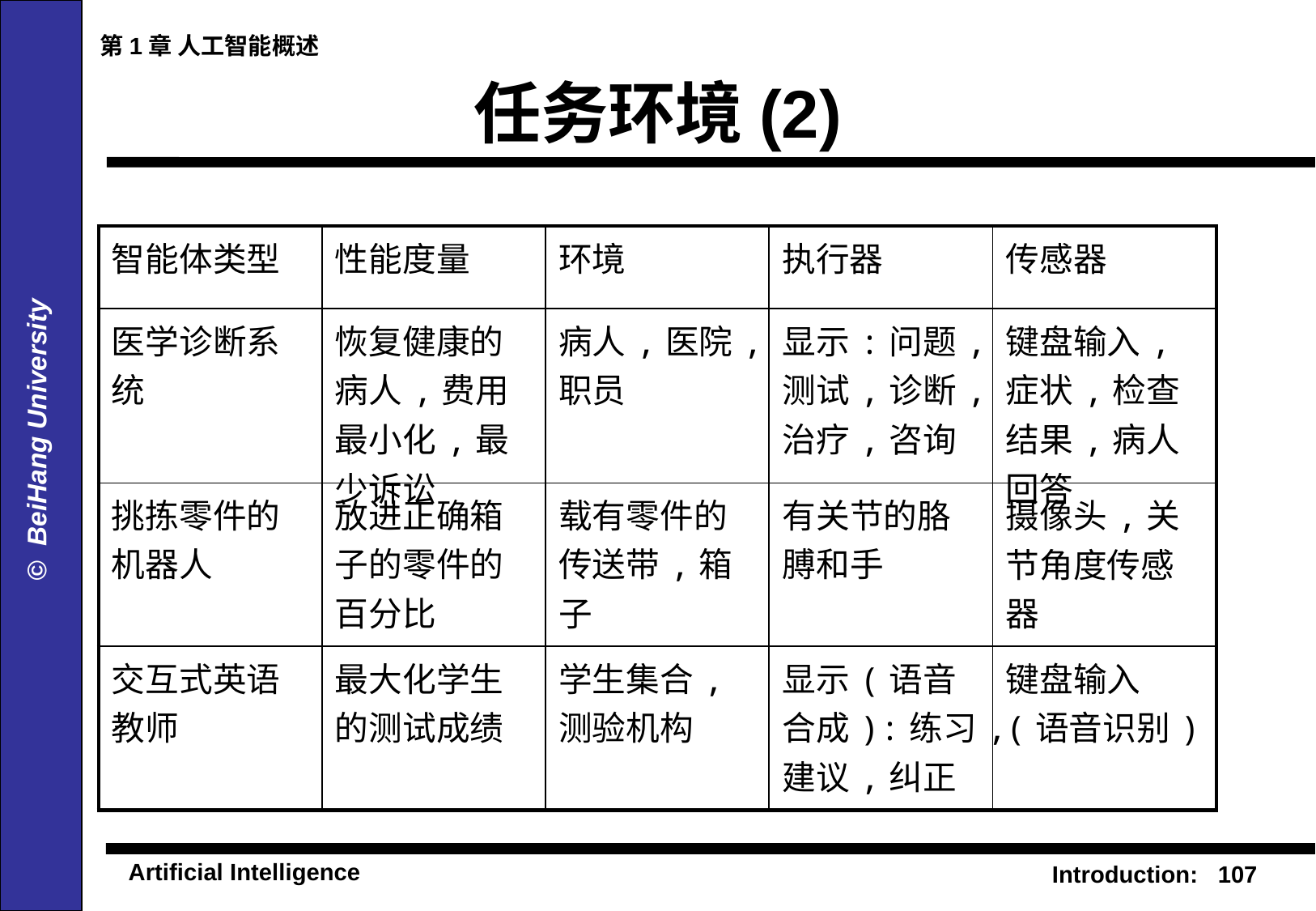

第1章 人工智能概述
# 任务环境(2)
| 智能体类型 | 性能度量 | 环境 | 执行器 | 传感器 |
| --- | --- | --- | --- | --- |
| 医学诊断系统 | 恢复健康的病人,费用最小化,最少诉讼 | 病人,医院,职员 | 显示:问题,测试,诊断,治疗,咨询 | 键盘输入,症状,检查结果,病人回答 |
| 挑拣零件的机器人 | 放进正确箱子的零件的百分比 | 载有零件的传送带,箱子 | 有关节的胳膊和手 | 摄像头,关节角度传感器 |
| 交互式英语教师 | 最大化学生的测试成绩 | 学生集合,测验机构 | 显示(语音合成):练习,建议,纠正 | 键盘输入(语音识别) |